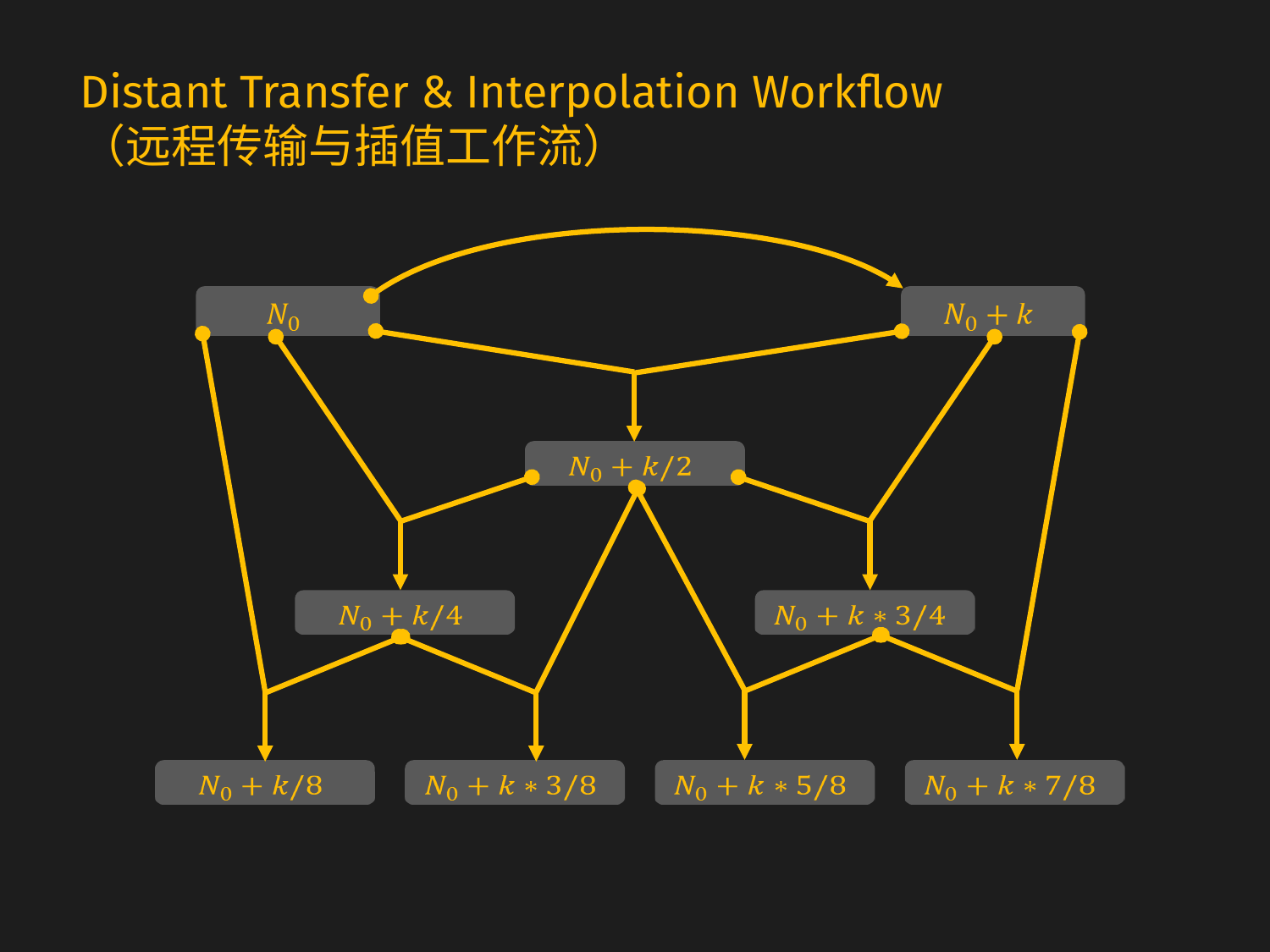

# Distant Transfer & Interpolation Workflow （远程传输与插值工作流）